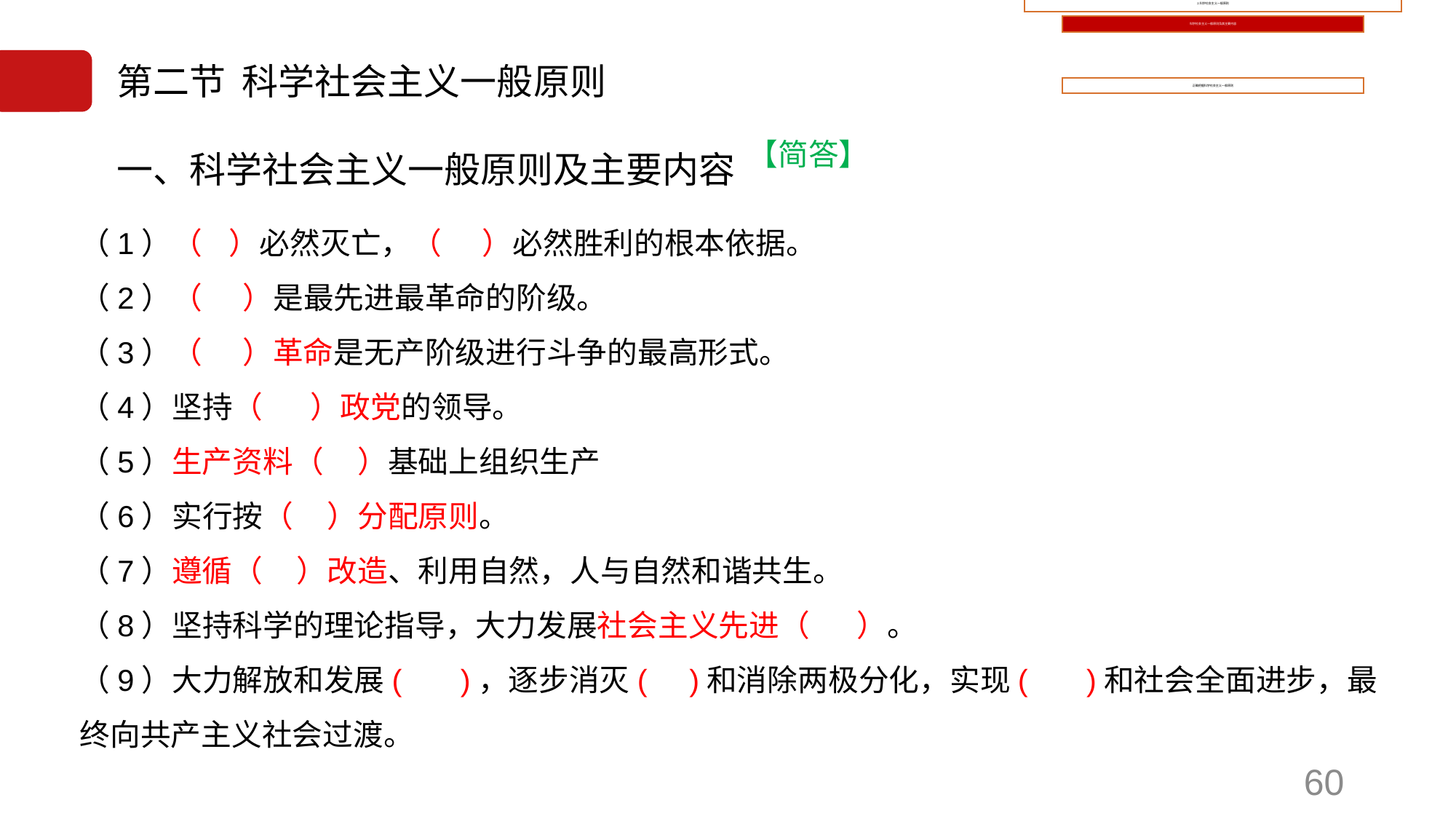

2.科学社会主义一般原则
科学社会主义一般原则及其主要内容
正确把握科学社会主义一般原则
# 第二节  科学社会主义一般原则
一、科学社会主义一般原则及主要内容

【简答】
（1）（    ）必然灭亡，（      ）必然胜利的根本依据。
（2）（      ）是最先进最革命的阶级。
（3）（      ）革命是无产阶级进行斗争的最高形式。
（4）坚持（       ）政党的领导。
（5）生产资料（     ）基础上组织生产
（6）实行按（     ）分配原则。
（7）遵循（     ）改造、利用自然，人与自然和谐共生。
（8）坚持科学的理论指导，大力发展社会主义先进（       ）。
（9）大力解放和发展(       )，逐步消灭(     )和消除两极分化，实现(       )和社会全面进步，最终向共产主义社会过渡。
60